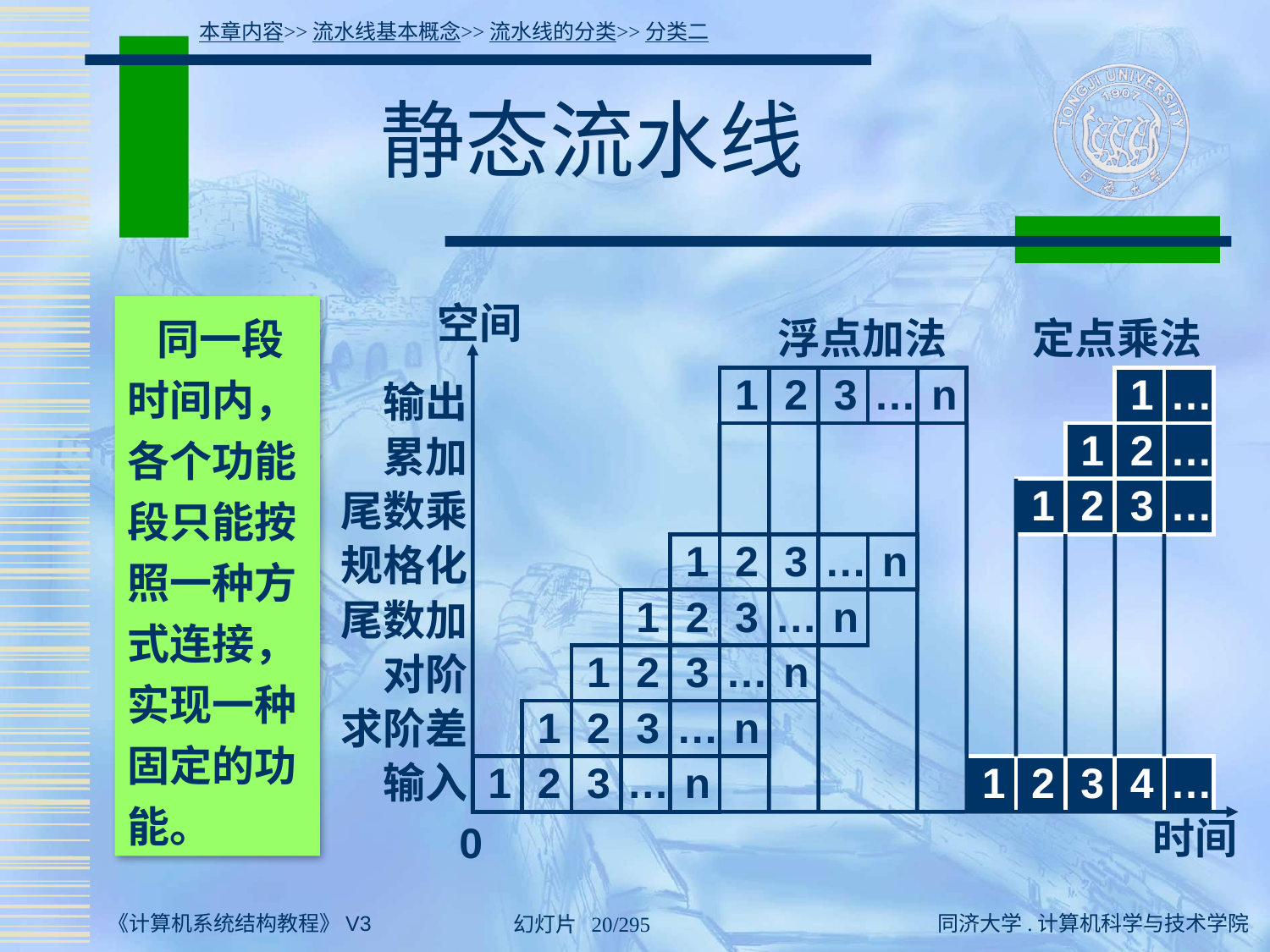

本章内容>>流水线基本概念>>流水线的分类>>分类二
# 静态流水线
  同一段时间内，各个功能段只能按照一种方式连接，实现一种固定的功能。
空间
浮点加法
定点乘法

1
2
3
…
n
1
…
输出

1
2
…
累加
1

2
3
…
尾数乘
1
2
3
…
n

规格化
1
2
3
…
n
尾数加
1
2
3
…
n
对阶
1
2
3
…
n
求阶差
输入
1
2
3
…
n
1
2
3
4
…

时间
0